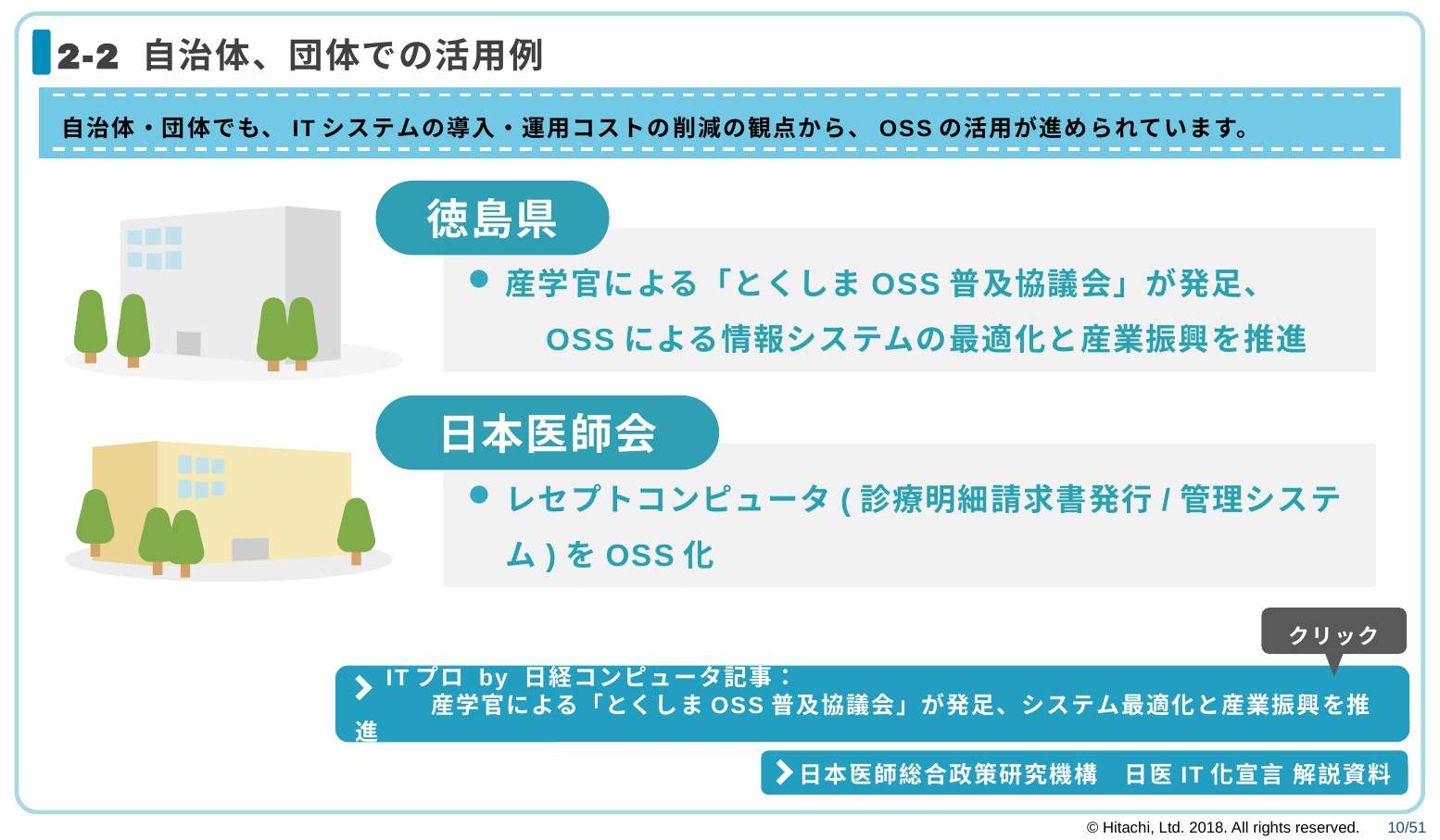

# 2-2 自治体、団体での活用例

自治体・団体でも、ITシステムの導入・運用コストの削減の観点から、OSSの活用が進められています。
徳島県

産学官による「とくしまOSS普及協議会」が発足、　　OSSによる情報システムの最適化と産業振興を推進
日本医師会

レセプトコンピュータ(診療明細請求書発行/管理システム)をOSS化
クリック

　ITプロ by 日経コンピュータ記事：
　　　産学官による「とくしまOSS普及協議会」が発足、システム最適化と産業振興を推進

　日本医師総合政策研究機構　日医IT化宣言 解説資料